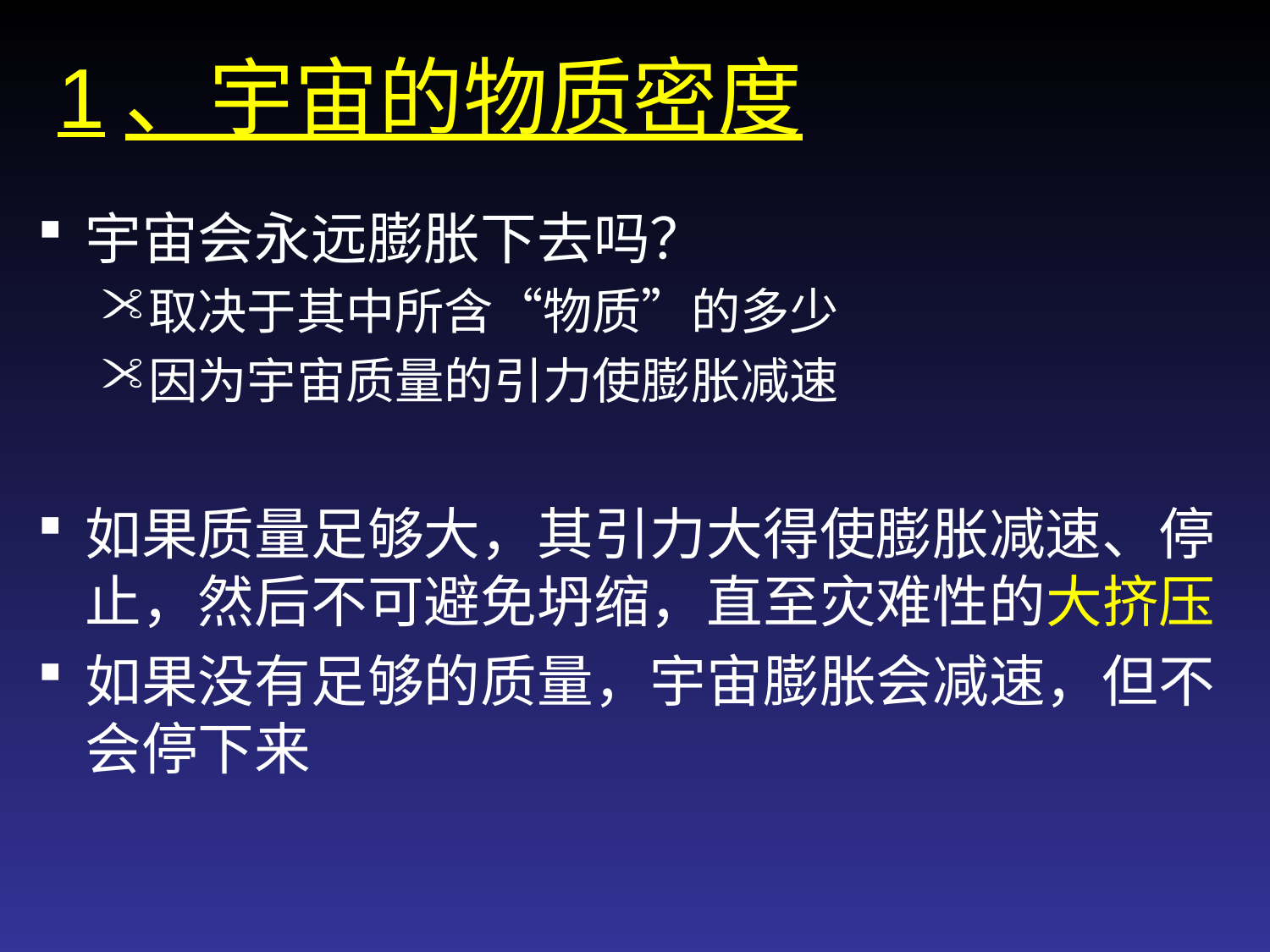

1、宇宙的物质密度
宇宙会永远膨胀下去吗？
取决于其中所含“物质”的多少
因为宇宙质量的引力使膨胀减速

如果质量足够大，其引力大得使膨胀减速、停止，然后不可避免坍缩，直至灾难性的大挤压
如果没有足够的质量，宇宙膨胀会减速，但不会停下来